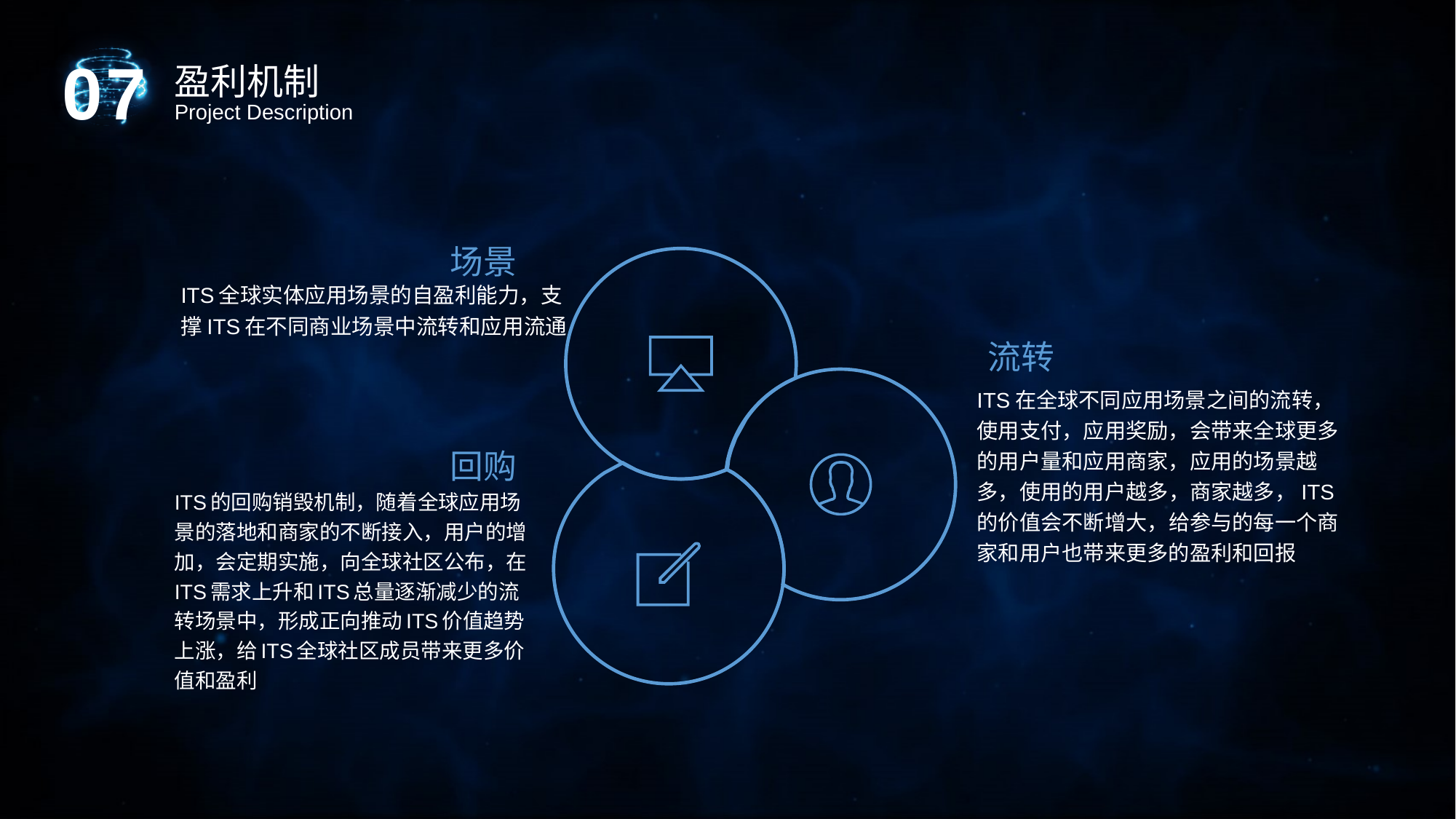

07
盈利机制
Project Description
场景

ITS全球实体应用场景的自盈利能力，支撑ITS在不同商业场景中流转和应用流通
流转

ITS在全球不同应用场景之间的流转，使用支付，应用奖励，会带来全球更多的用户量和应用商家，应用的场景越多，使用的用户越多，商家越多，ITS的价值会不断增大，给参与的每一个商家和用户也带来更多的盈利和回报
回购

ITS的回购销毁机制，随着全球应用场景的落地和商家的不断接入，用户的增加，会定期实施，向全球社区公布，在ITS需求上升和ITS总量逐渐减少的流转场景中，形成正向推动ITS价值趋势上涨，给ITS全球社区成员带来更多价值和盈利